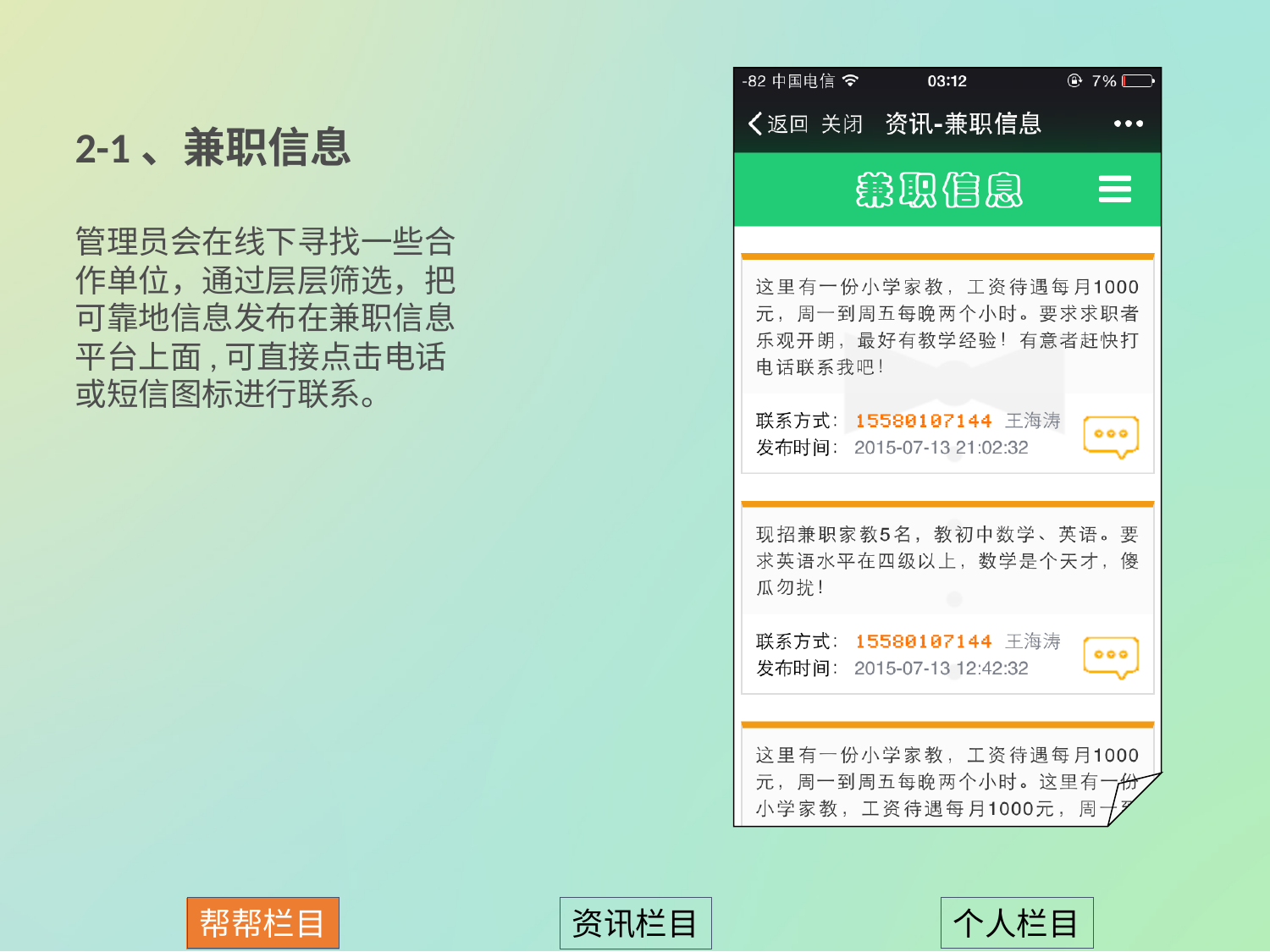

2-1、兼职信息

管理员会在线下寻找一些合作单位，通过层层筛选，把可靠地信息发布在兼职信息平台上面,可直接点击电话或短信图标进行联系。
帮帮栏目
个人栏目
资讯栏目
帮帮栏目